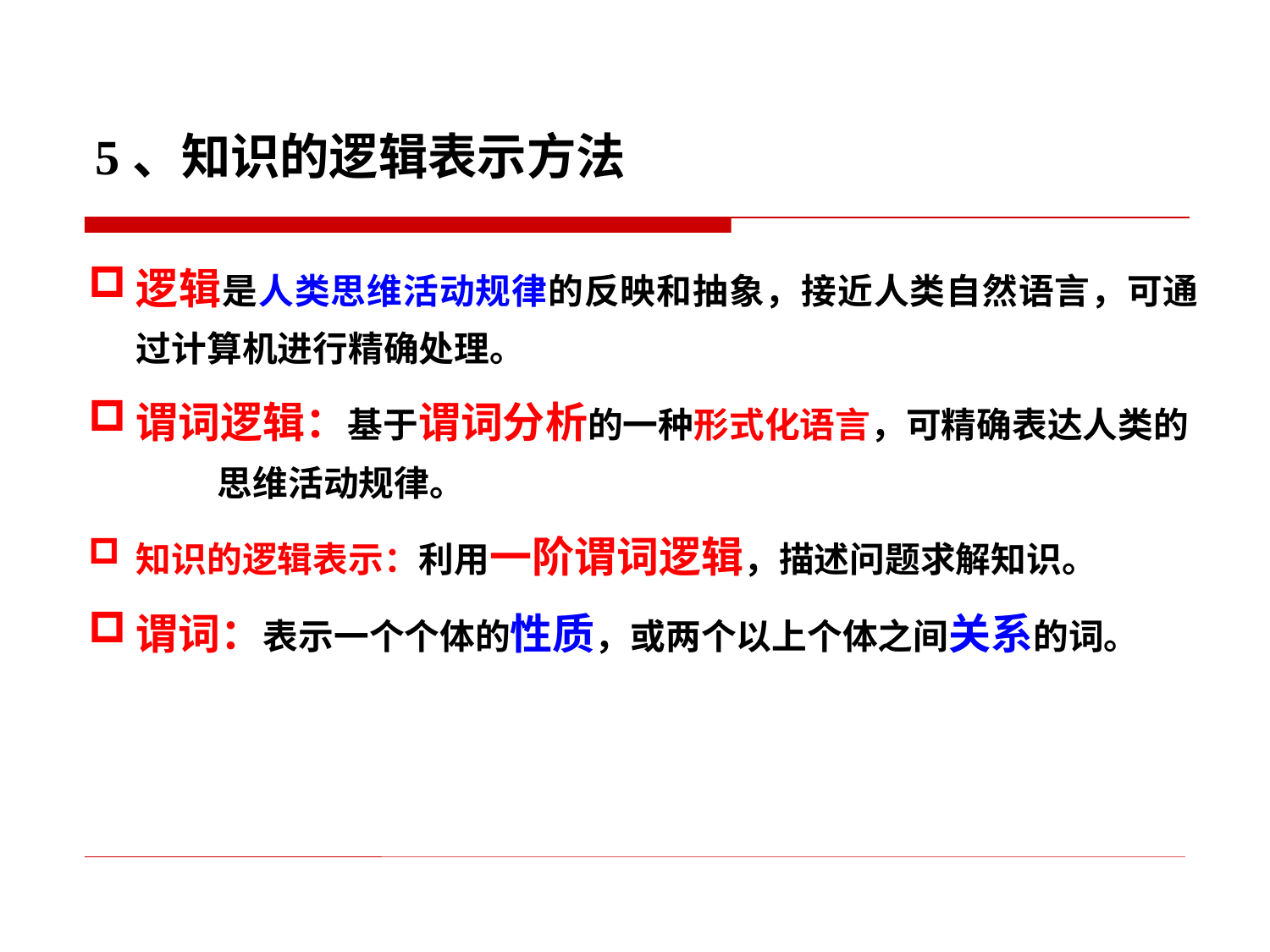

5、知识的逻辑表示方法
逻辑是人类思维活动规律的反映和抽象，接近人类自然语言，可通过计算机进行精确处理。
谓词逻辑：基于谓词分析的一种形式化语言，可精确表达人类的
               思维活动规律。
知识的逻辑表示：利用一阶谓词逻辑，描述问题求解知识。
谓词：表示一个个体的性质，或两个以上个体之间关系的词。